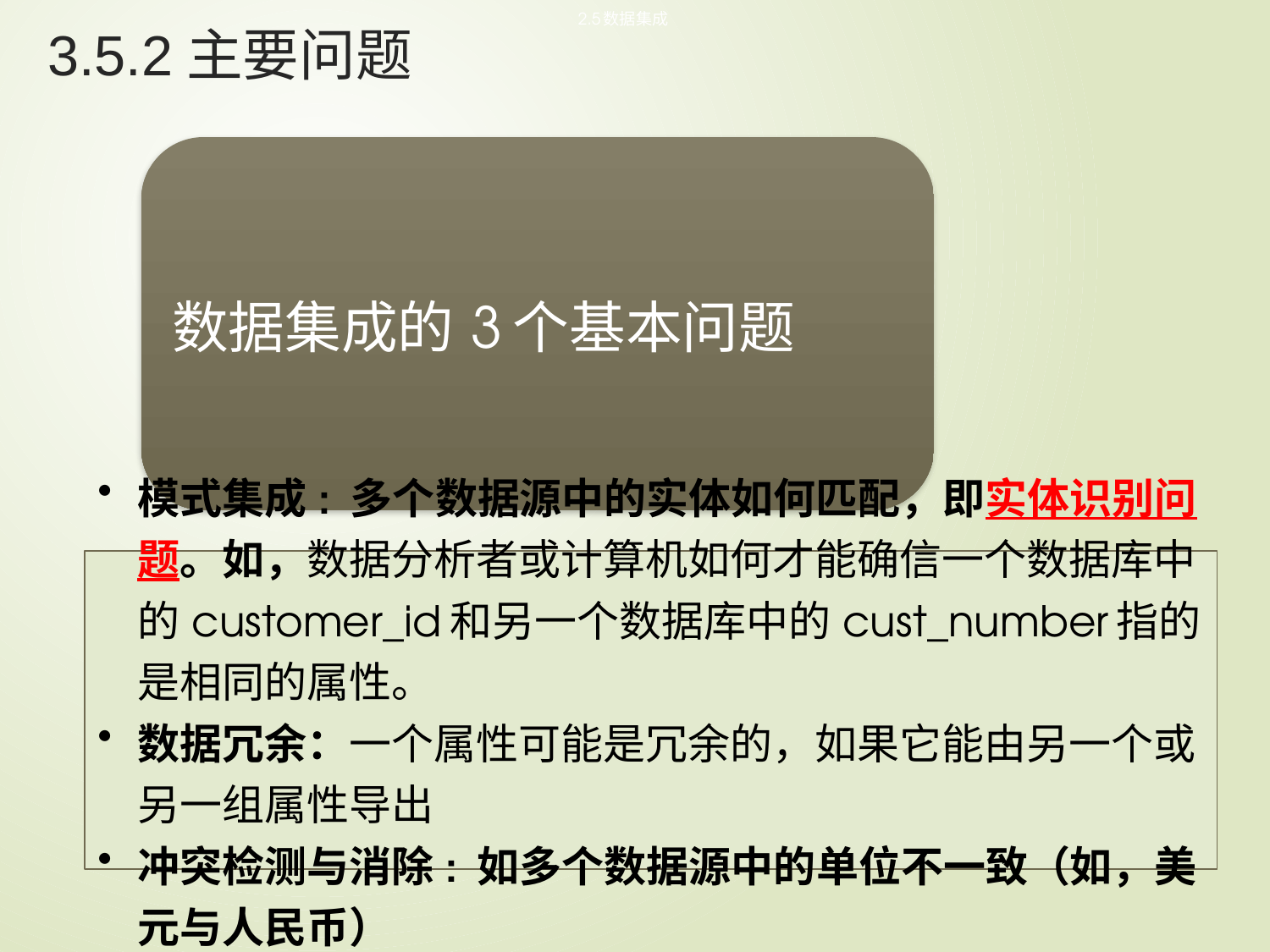

2.5数据集成

# 3.5.2主要问题
数据集成的3个基本问题
模式集成: 多个数据源中的实体如何匹配，即实体识别问题。如，数据分析者或计算机如何才能确信一个数据库中的customer_id和另一个数据库中的cust_number指的是相同的属性。
数据冗余：一个属性可能是冗余的，如果它能由另一个或另一组属性导出
冲突检测与消除: 如多个数据源中的单位不一致（如，美元与人民币）